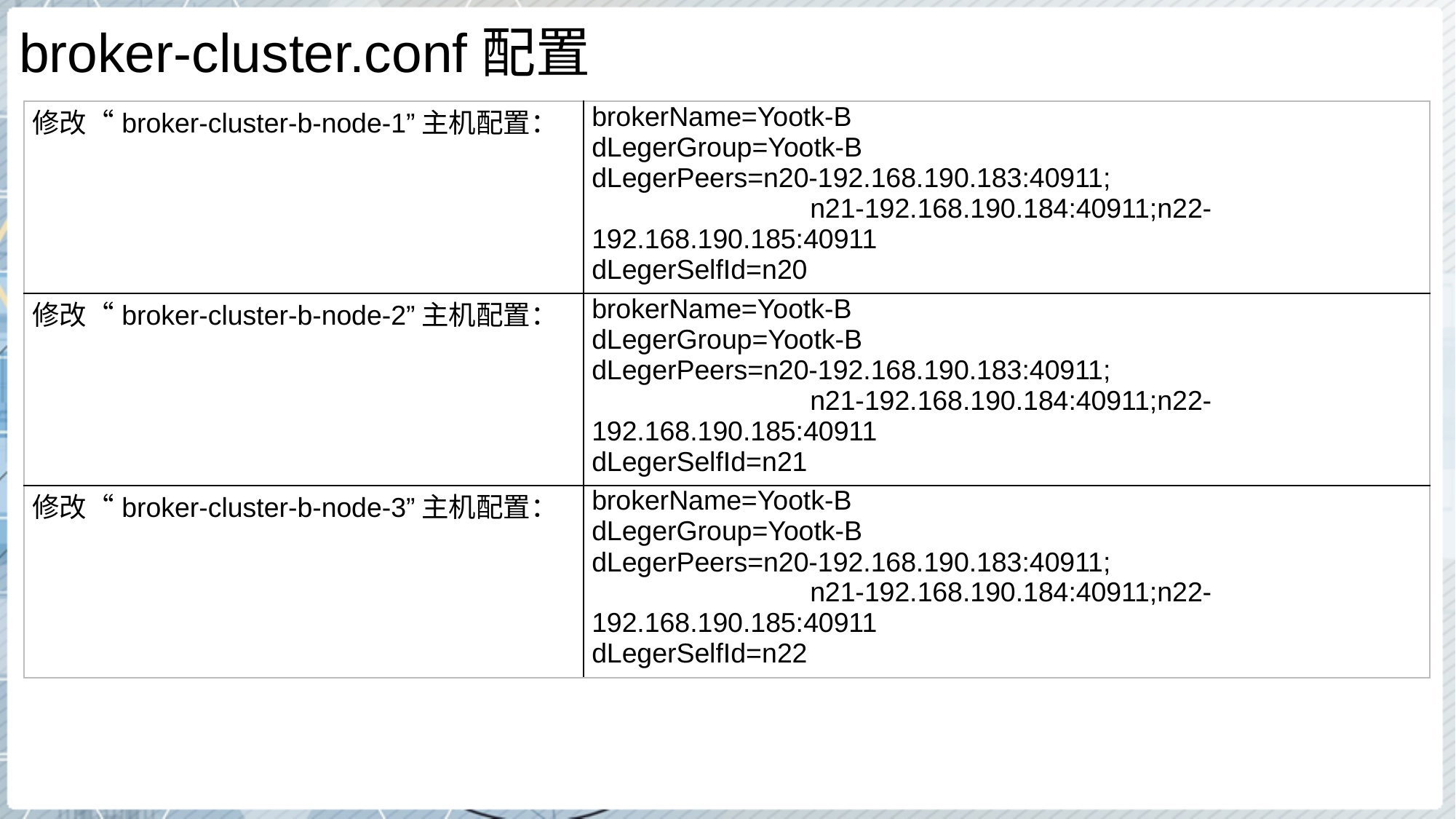

# broker-cluster.conf配置
| 修改“broker-cluster-b-node-1”主机配置： | brokerName=Yootk-B dLegerGroup=Yootk-B dLegerPeers=n20-192.168.190.183:40911; n21-192.168.190.184:40911;n22-192.168.190.185:40911 dLegerSelfId=n20 |
| --- | --- |
| 修改“broker-cluster-b-node-2”主机配置： | brokerName=Yootk-B dLegerGroup=Yootk-B dLegerPeers=n20-192.168.190.183:40911; n21-192.168.190.184:40911;n22-192.168.190.185:40911 dLegerSelfId=n21 |
| 修改“broker-cluster-b-node-3”主机配置： | brokerName=Yootk-B dLegerGroup=Yootk-B dLegerPeers=n20-192.168.190.183:40911; n21-192.168.190.184:40911;n22-192.168.190.185:40911 dLegerSelfId=n22 |